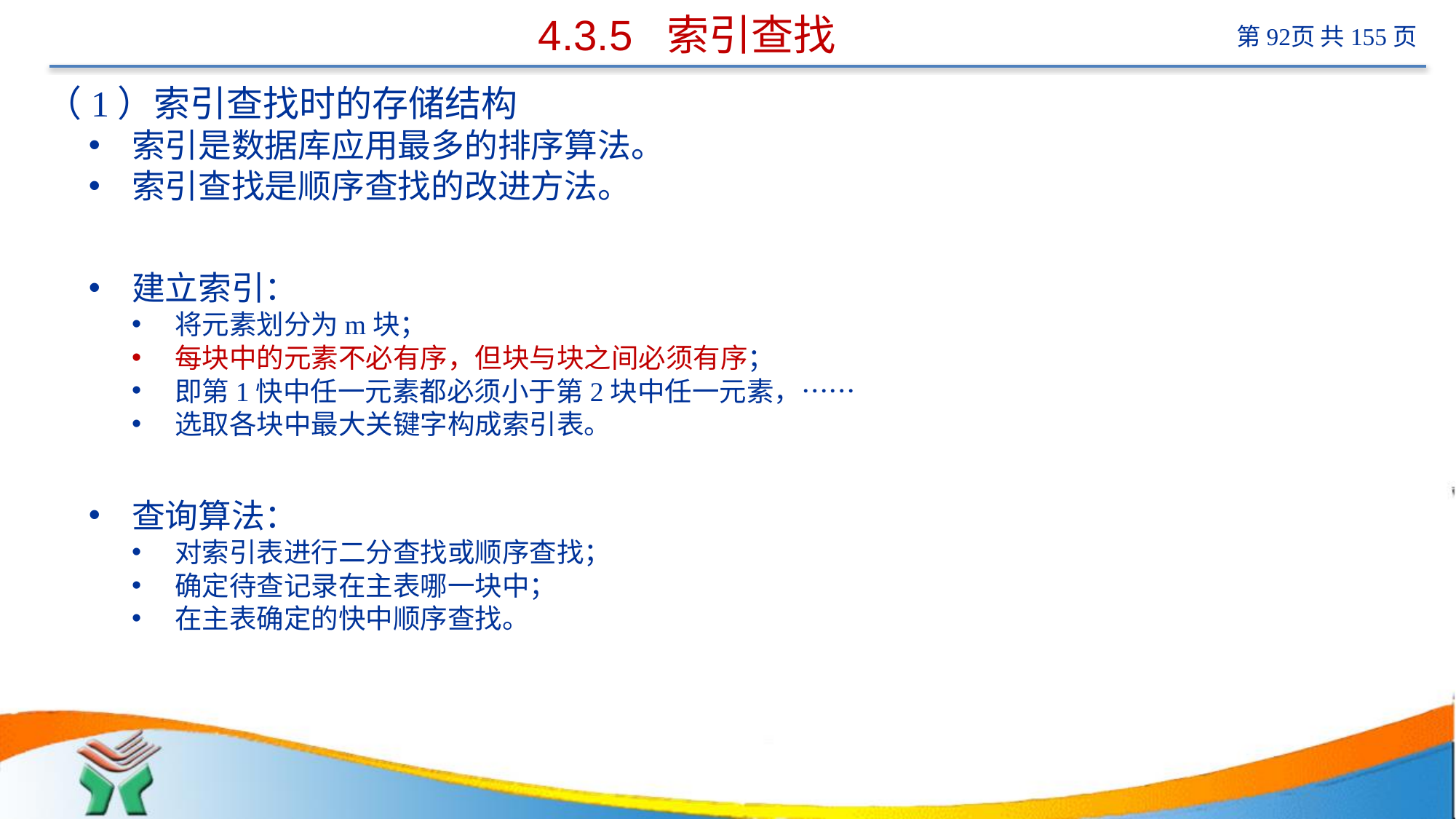

# 4.3.5  索引查找
（1）索引查找时的存储结构
索引是数据库应用最多的排序算法。
索引查找是顺序查找的改进方法。

建立索引：
将元素划分为m块；
每块中的元素不必有序，但块与块之间必须有序；
即第1快中任一元素都必须小于第2块中任一元素，……
选取各块中最大关键字构成索引表。

查询算法：
对索引表进行二分查找或顺序查找；
确定待查记录在主表哪一块中；
在主表确定的快中顺序查找。